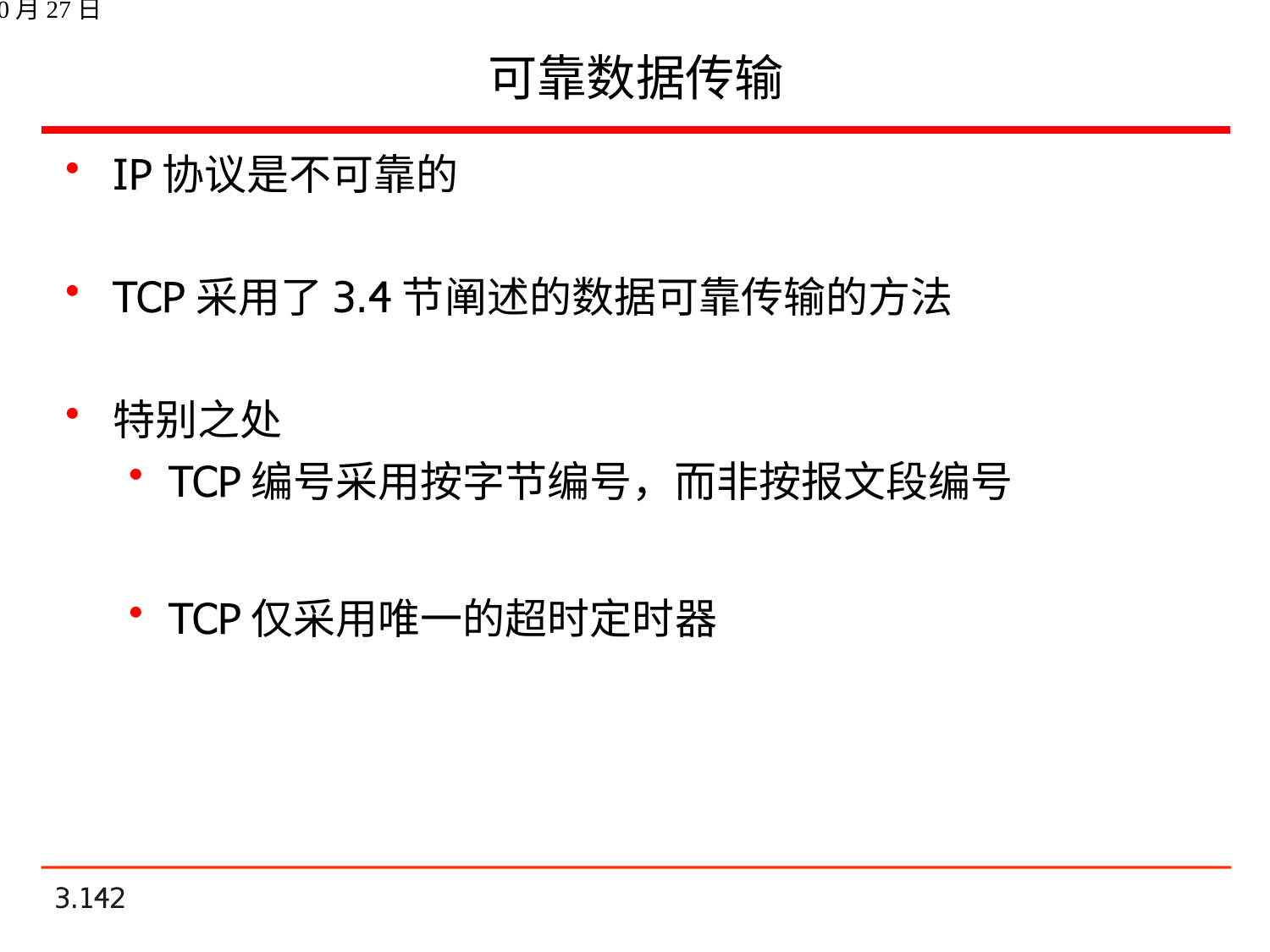

# 可靠数据传输
IP协议是不可靠的

TCP采用了3.4节阐述的数据可靠传输的方法

特别之处
TCP编号采用按字节编号，而非按报文段编号

TCP仅采用唯一的超时定时器
2020年10月27日